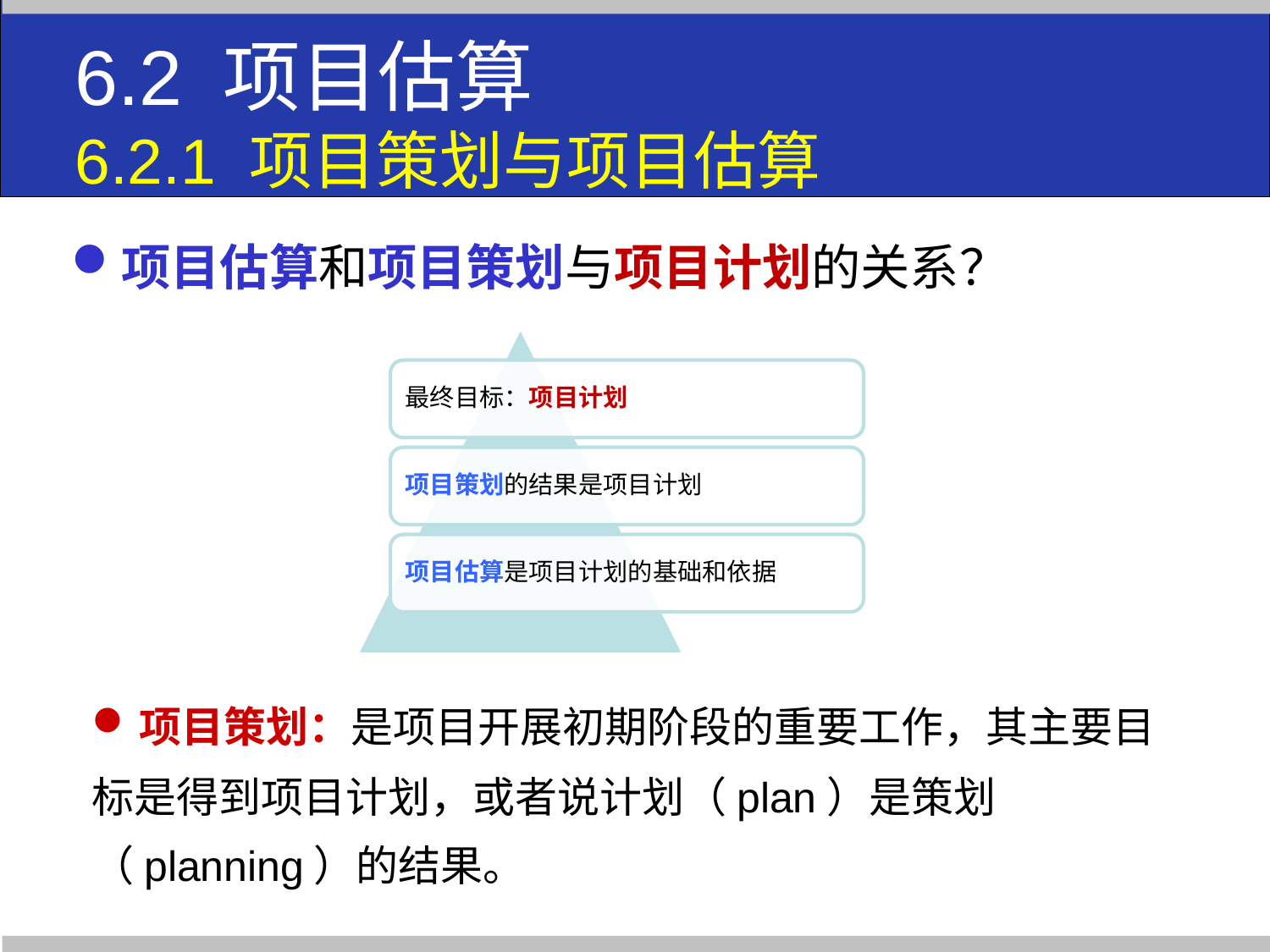

6.2 项目估算
6.2.1 项目策划与项目估算
项目估算和项目策划与项目计划的关系？
最终目标：项目计划
项目策划的结果是项目计划
项目估算是项目计划的基础和依据
项目策划：是项目开展初期阶段的重要工作，其主要目
标是得到项目计划，或者说计划（plan）是策划
（planning）的结果。
726